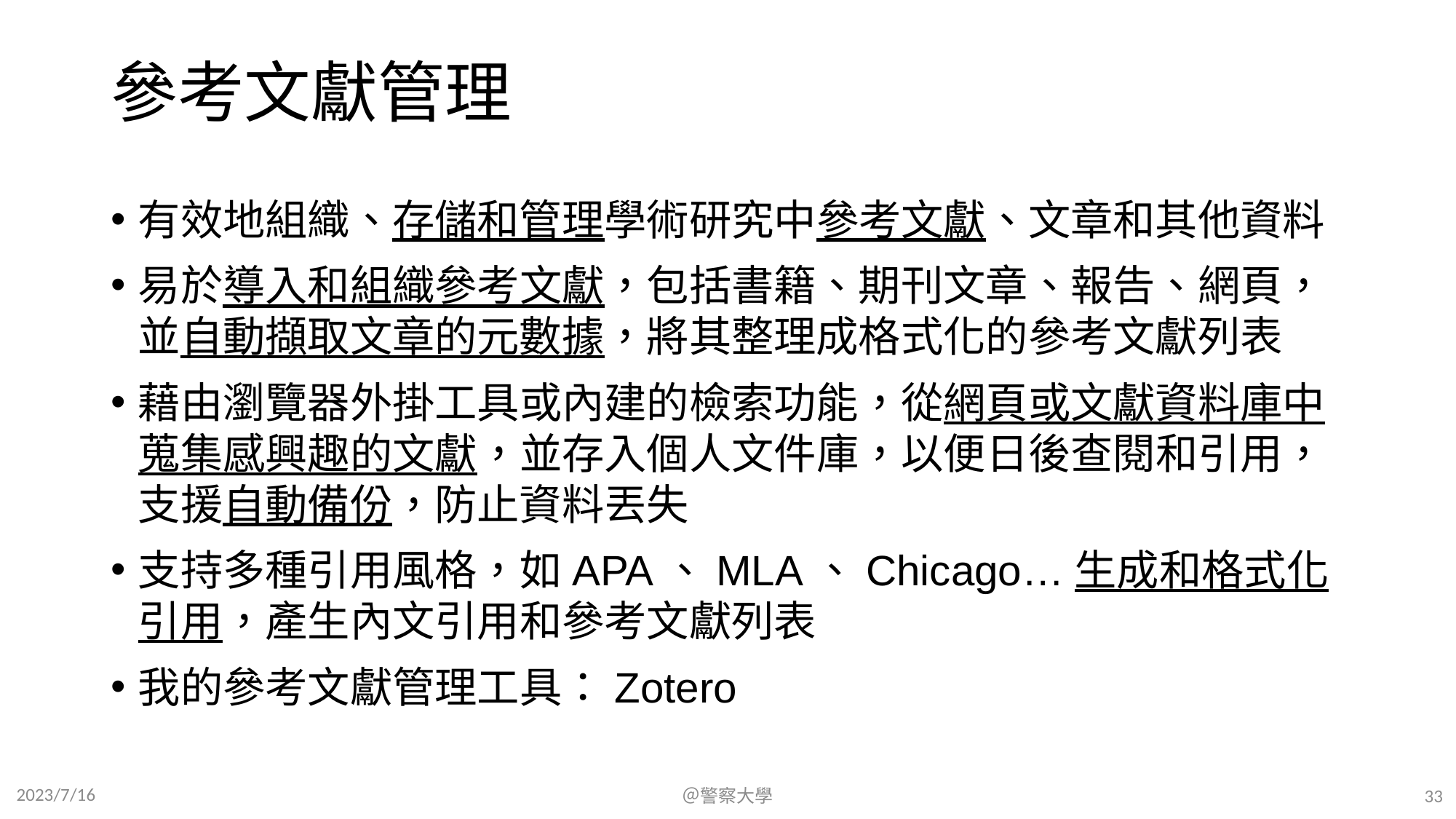

# 參考文獻管理
有效地組織、存儲和管理學術研究中參考文獻、文章和其他資料
易於導入和組織參考文獻，包括書籍、期刊文章、報告、網頁，並自動擷取文章的元數據，將其整理成格式化的參考文獻列表
藉由瀏覽器外掛工具或內建的檢索功能，從網頁或文獻資料庫中蒐集感興趣的文獻，並存入個人文件庫，以便日後查閱和引用，支援自動備份，防止資料丟失
支持多種引用風格，如APA、MLA、Chicago…生成和格式化引用，產生內文引用和參考文獻列表
我的參考文獻管理工具：Zotero
2023/7/16
＠警察大學
33